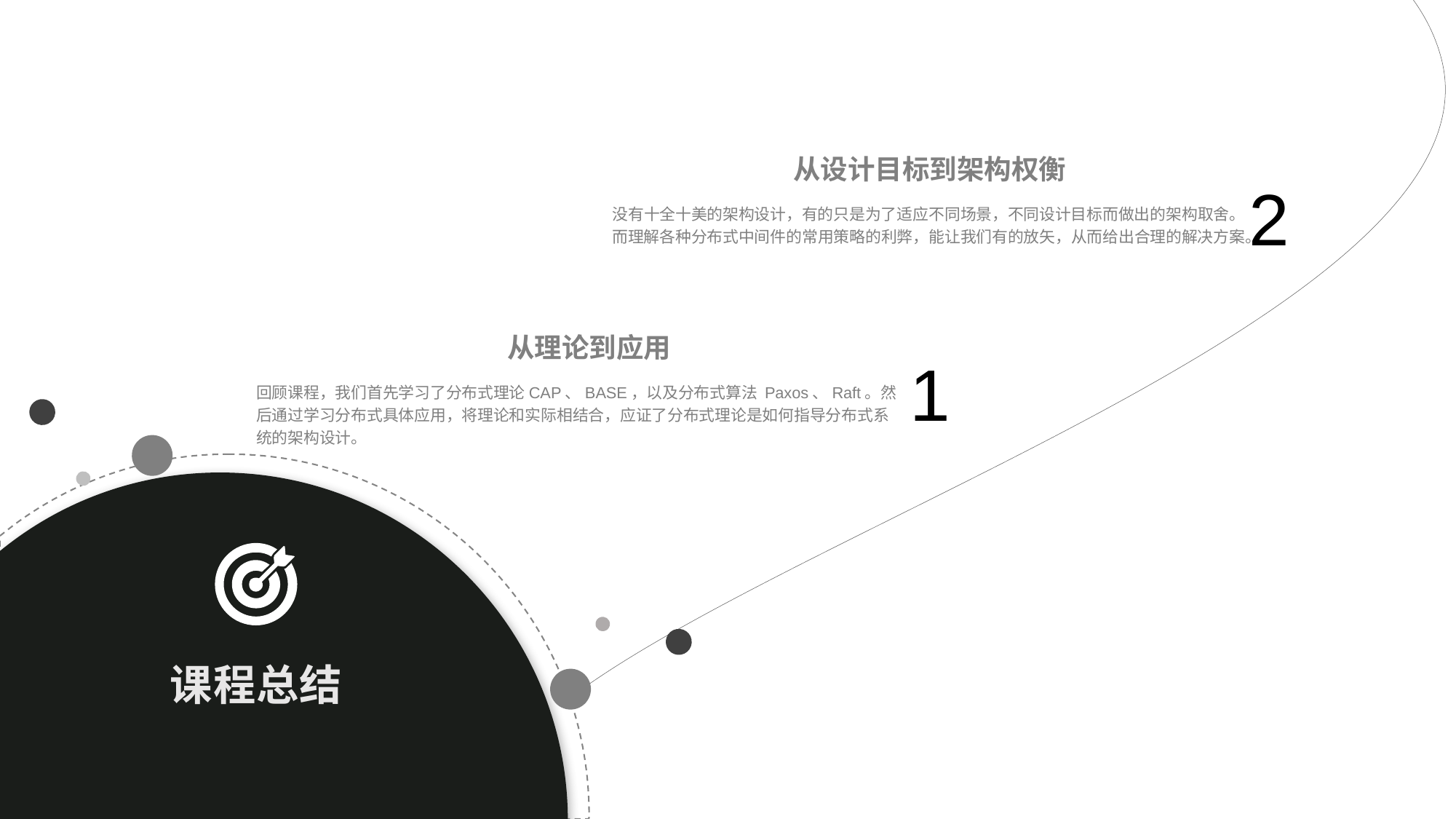

c
从设计目标到架构权衡
没有十全十美的架构设计，有的只是为了适应不同场景，不同设计目标而做出的架构取舍。而理解各种分布式中间件的常用策略的利弊，能让我们有的放矢，从而给出合理的解决方案。
2
从理论到应用
回顾课程，我们首先学习了分布式理论CAP、BASE，以及分布式算法 Paxos、Raft。然后通过学习分布式具体应用，将理论和实际相结合，应证了分布式理论是如何指导分布式系统的架构设计。
1

课程总结